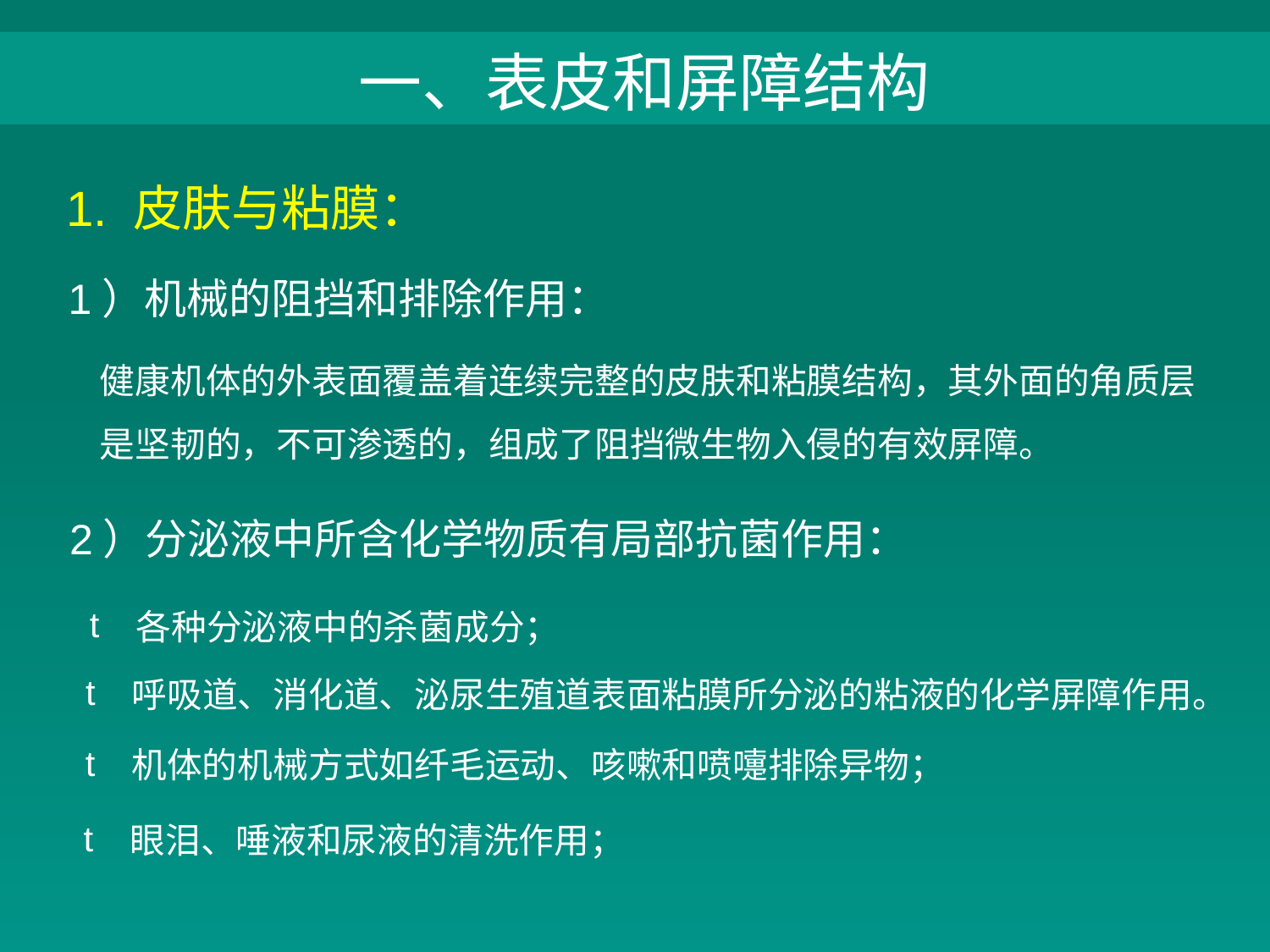

一、表皮和屏障结构
1. 皮肤与粘膜：
1）机械的阻挡和排除作用：
健康机体的外表面覆盖着连续完整的皮肤和粘膜结构，其外面的角质层是坚韧的，不可渗透的，组成了阻挡微生物入侵的有效屏障。
2）分泌液中所含化学物质有局部抗菌作用：
 各种分泌液中的杀菌成分；
 呼吸道、消化道、泌尿生殖道表面粘膜所分泌的粘液的化学屏障作用。
 机体的机械方式如纤毛运动、咳嗽和喷嚏排除异物；
 眼泪、唾液和尿液的清洗作用；